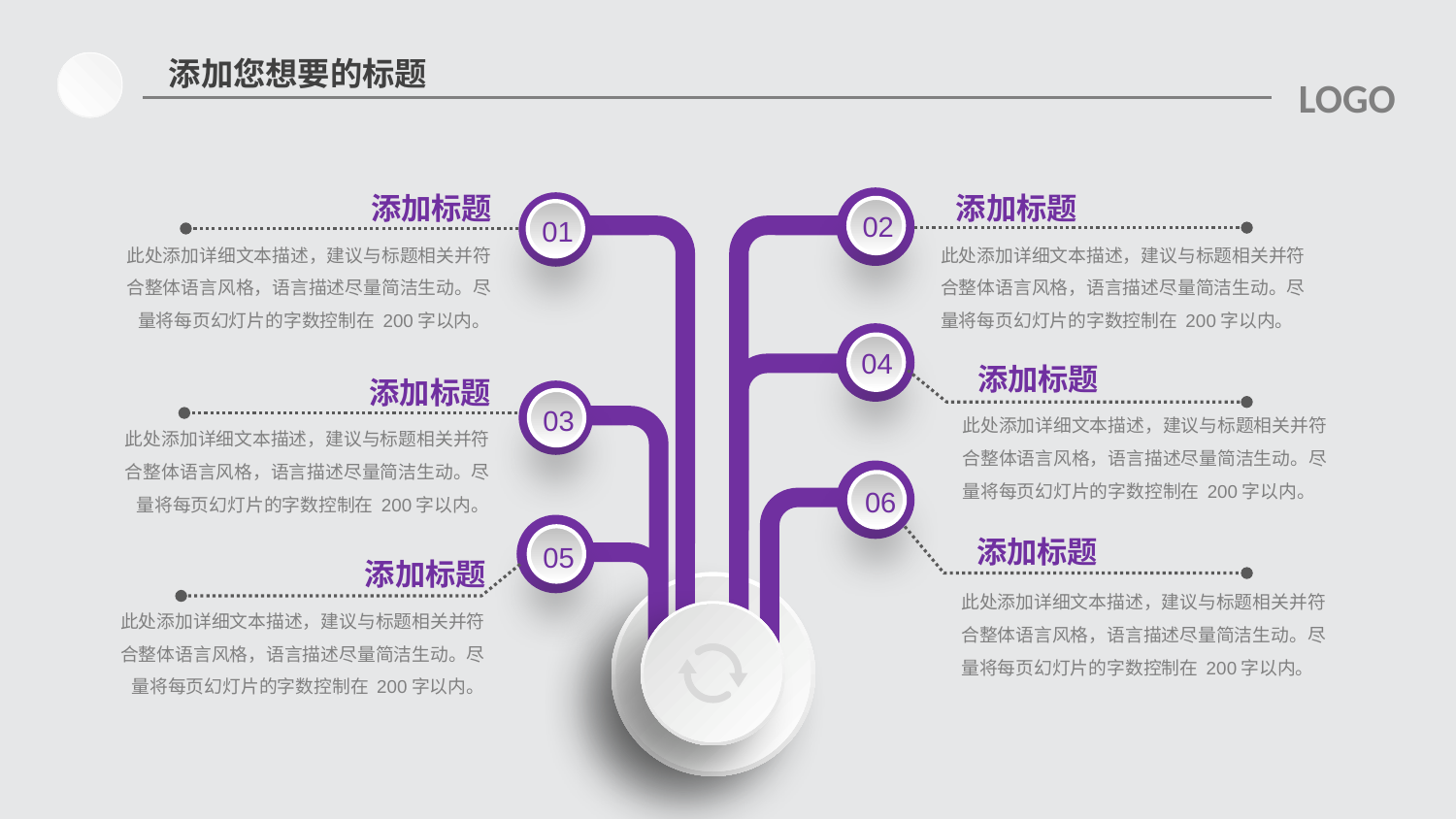

添加您想要的标题

LOGO
添加标题
此处添加详细文本描述，建议与标题相关并符合整体语言风格，语言描述尽量简洁生动。尽量将每页幻灯片的字数控制在 200字以内。
添加标题
此处添加详细文本描述，建议与标题相关并符合整体语言风格，语言描述尽量简洁生动。尽量将每页幻灯片的字数控制在 200字以内。

02

01

04
添加标题
此处添加详细文本描述，建议与标题相关并符合整体语言风格，语言描述尽量简洁生动。尽量将每页幻灯片的字数控制在 200字以内。

添加标题
此处添加详细文本描述，建议与标题相关并符合整体语言风格，语言描述尽量简洁生动。尽量将每页幻灯片的字数控制在 200字以内。

03

06

05
添加标题
此处添加详细文本描述，建议与标题相关并符合整体语言风格，语言描述尽量简洁生动。尽量将每页幻灯片的字数控制在 200字以内。

添加标题
此处添加详细文本描述，建议与标题相关并符合整体语言风格，语言描述尽量简洁生动。尽量将每页幻灯片的字数控制在 200字以内。